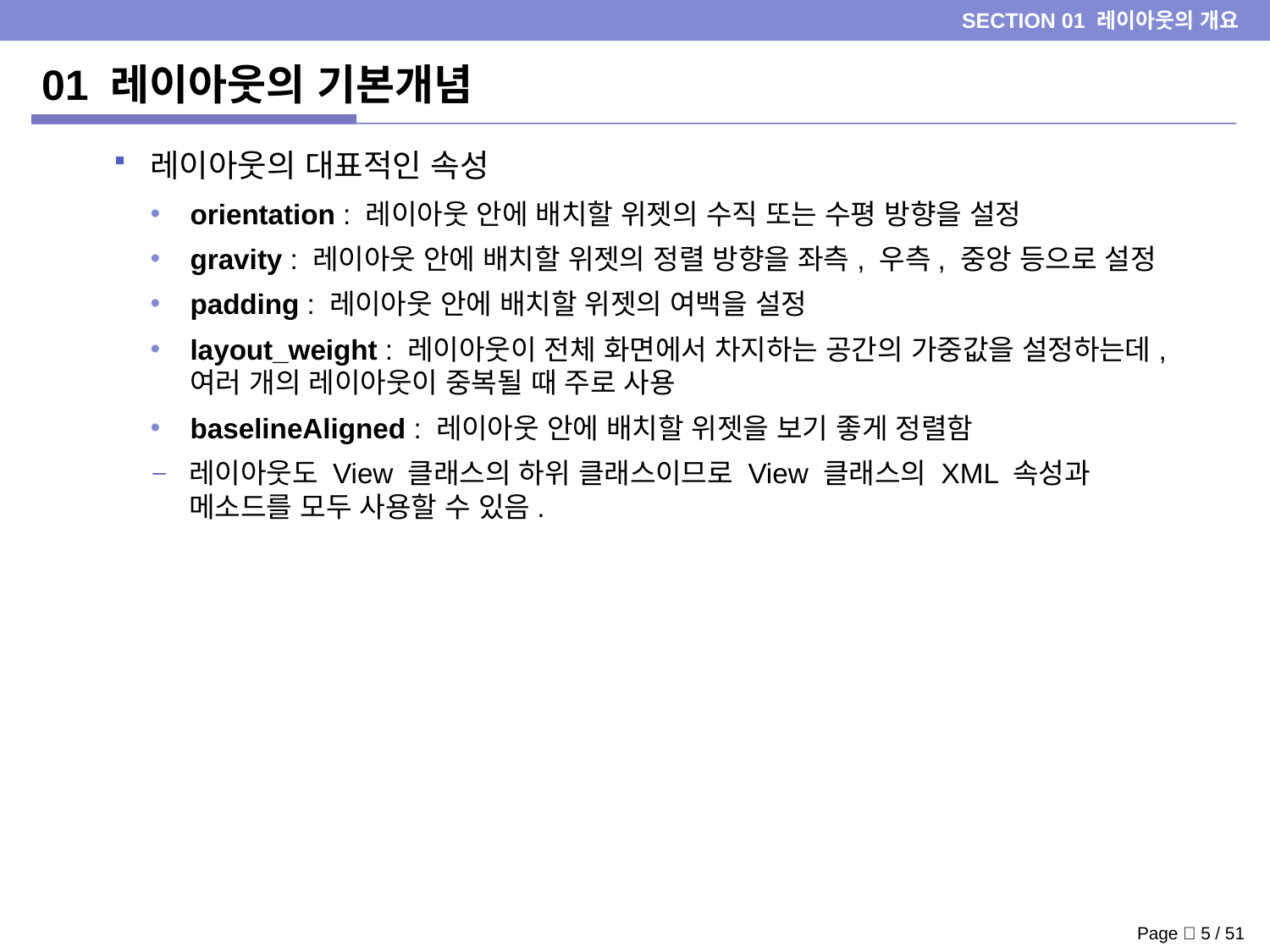

SECTION 01 레이아웃의 개요
# 01 레이아웃의 기본개념
레이아웃의 대표적인 속성
orientation : 레이아웃 안에 배치할 위젯의 수직 또는 수평 방향을 설정
gravity : 레이아웃 안에 배치할 위젯의 정렬 방향을 좌측, 우측, 중앙 등으로 설정
padding : 레이아웃 안에 배치할 위젯의 여백을 설정
layout_weight : 레이아웃이 전체 화면에서 차지하는 공간의 가중값을 설정하는데, 여러 개의 레이아웃이 중복될 때 주로 사용
baselineAligned : 레이아웃 안에 배치할 위젯을 보기 좋게 정렬함
레이아웃도 View 클래스의 하위 클래스이므로 View 클래스의 XML 속성과 메소드를 모두 사용할 수 있음.